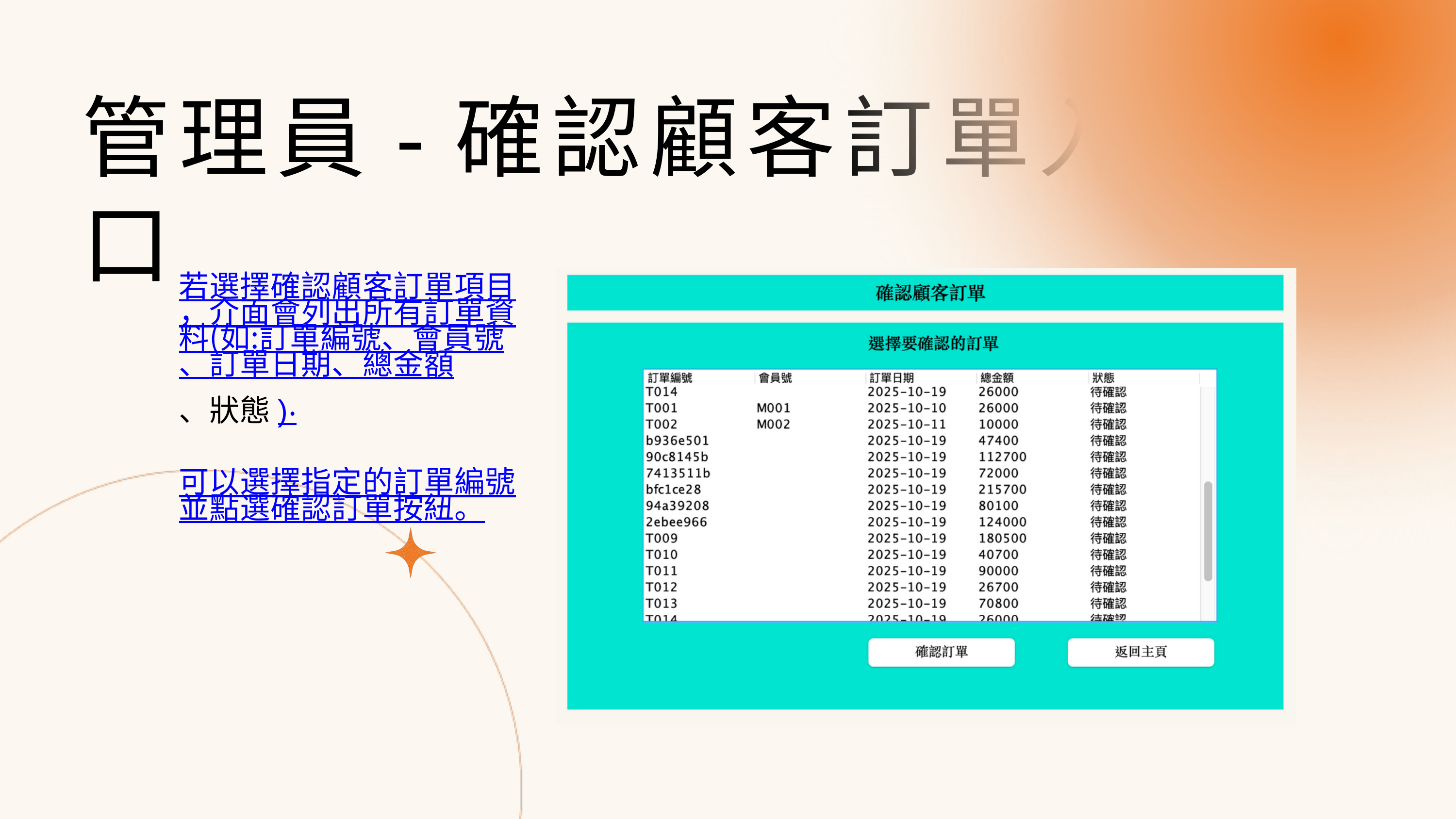

管理員-確認顧客訂單入口

若選擇確認顧客訂單項目，介面會列出所有訂單資料(如:訂單編號、會員號、訂單日期、總金額、狀態)‧

可以選擇指定的訂單編號並點選確認訂單按紐。